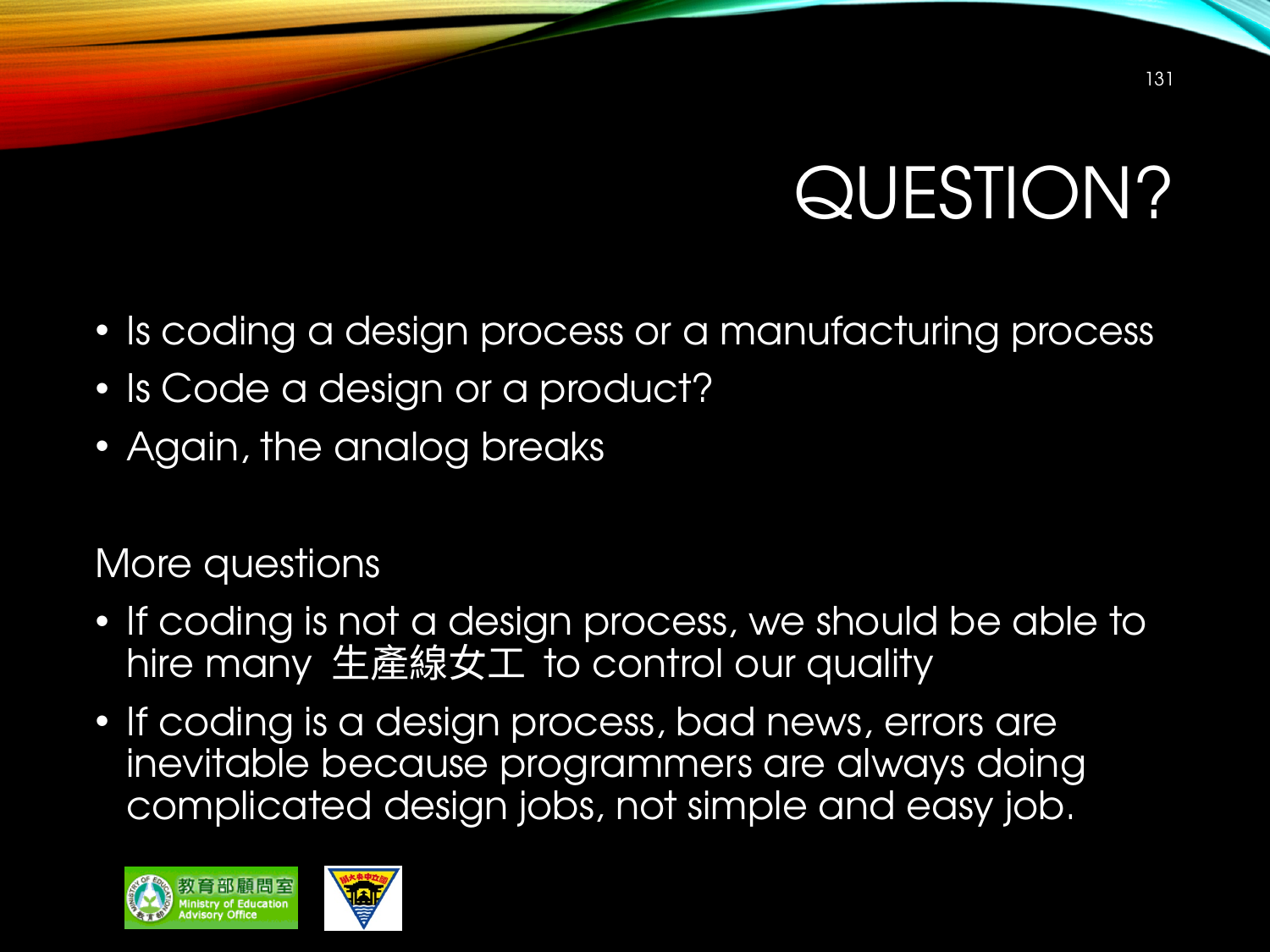

131
# Question?
Is coding a design process or a manufacturing process
Is Code a design or a product?
Again, the analog breaks

More questions
If coding is not a design process, we should be able to hire many 生產線女工 to control our quality
If coding is a design process, bad news, errors are inevitable because programmers are always doing complicated design jobs, not simple and easy job.